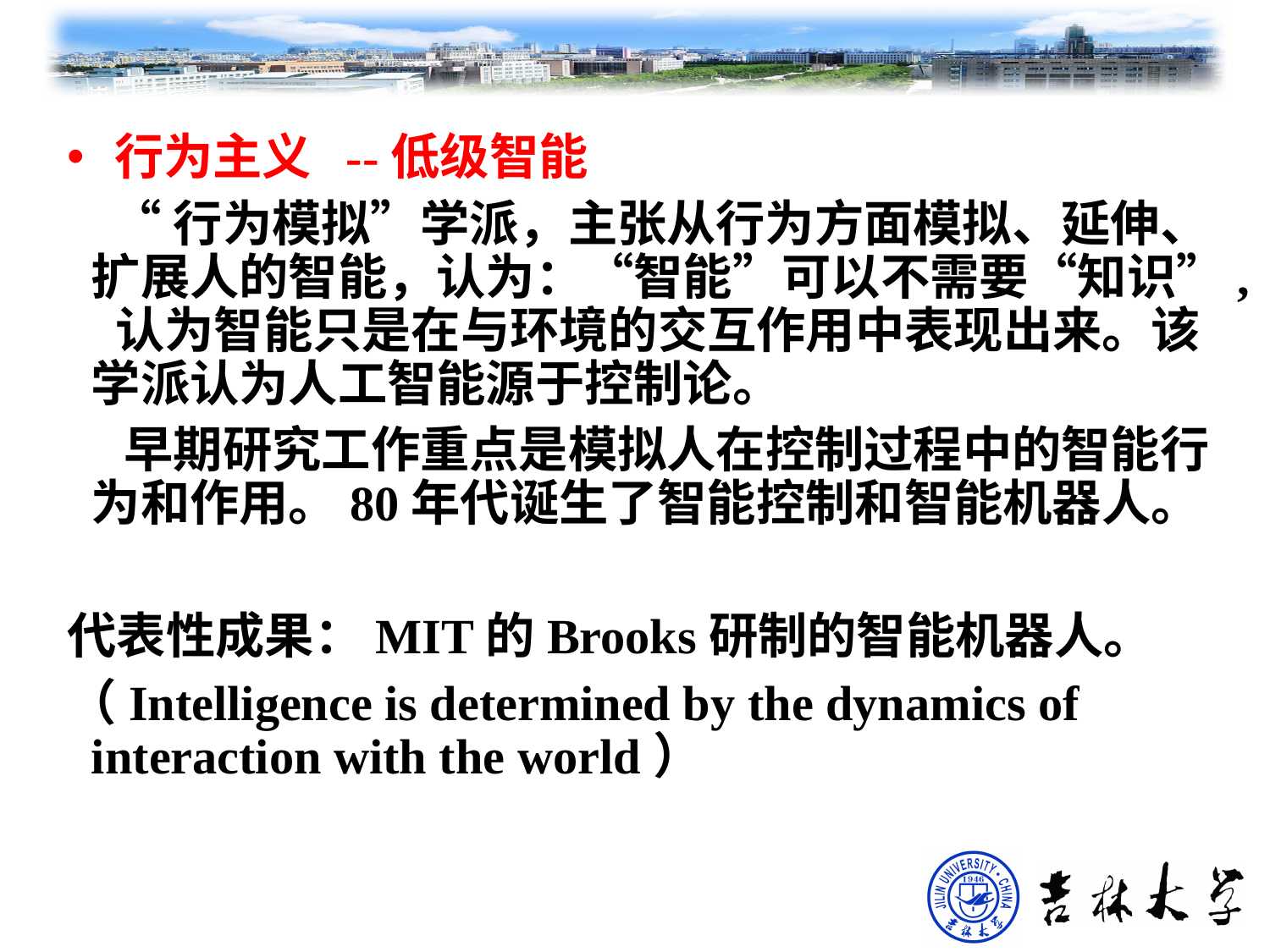

行为主义  --低级智能
    “行为模拟”学派，主张从行为方面模拟、延伸、扩展人的智能，认为：“智能”可以不需要“知识”, 认为智能只是在与环境的交互作用中表现出来。该学派认为人工智能源于控制论。
    早期研究工作重点是模拟人在控制过程中的智能行为和作用。80年代诞生了智能控制和智能机器人。

代表性成果：MIT的Brooks研制的智能机器人。
（Intelligence is determined by the dynamics of interaction with the world）